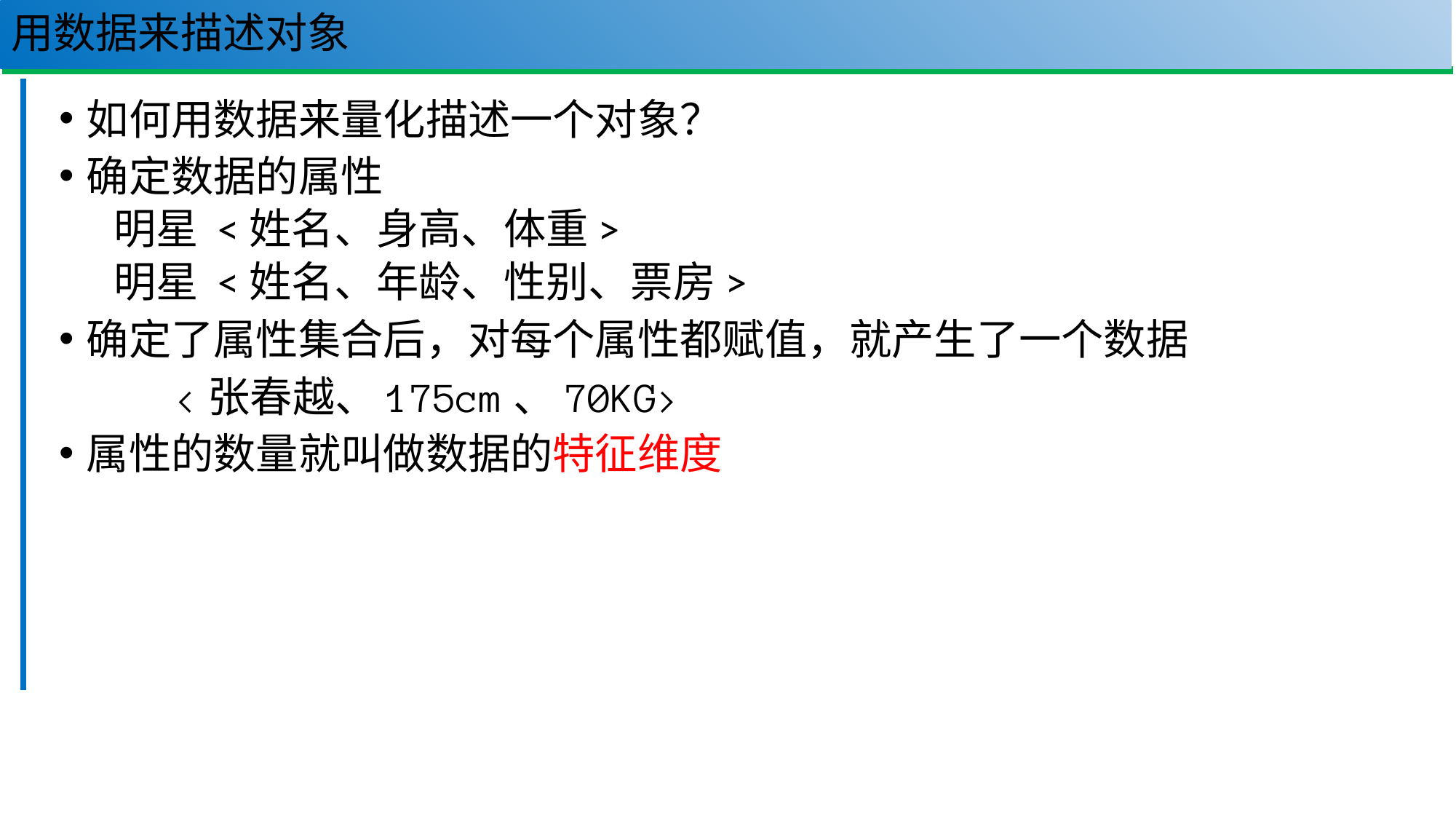

# 用数据来描述对象
4
如何用数据来量化描述一个对象？
确定数据的属性
明星 <姓名、身高、体重>
明星 <姓名、年龄、性别、票房>
确定了属性集合后，对每个属性都赋值，就产生了一个数据
     <张春越、175cm、70KG>
属性的数量就叫做数据的特征维度